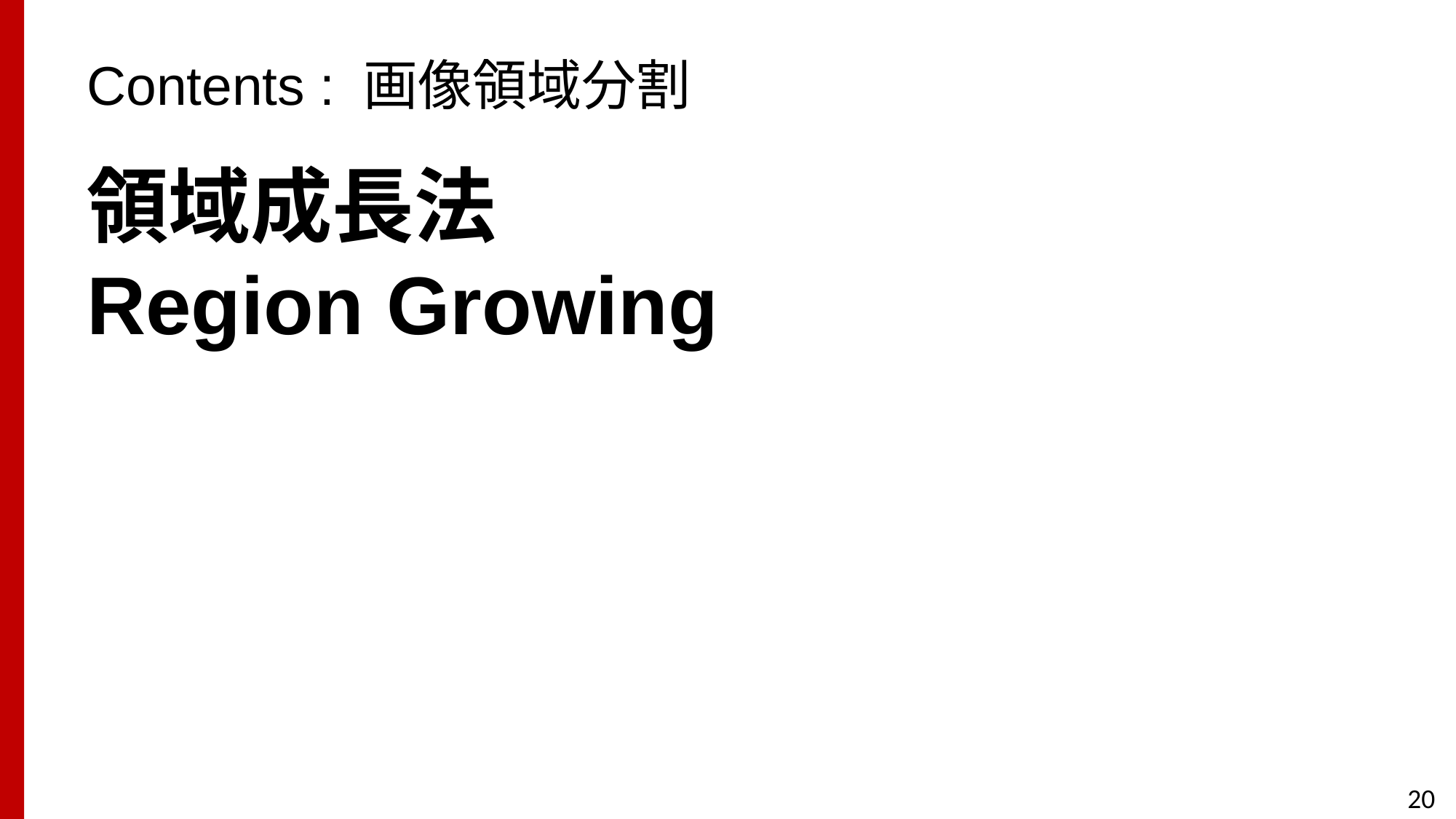

# Contents : 画像領域分割
領域成長法
Region Growing
20